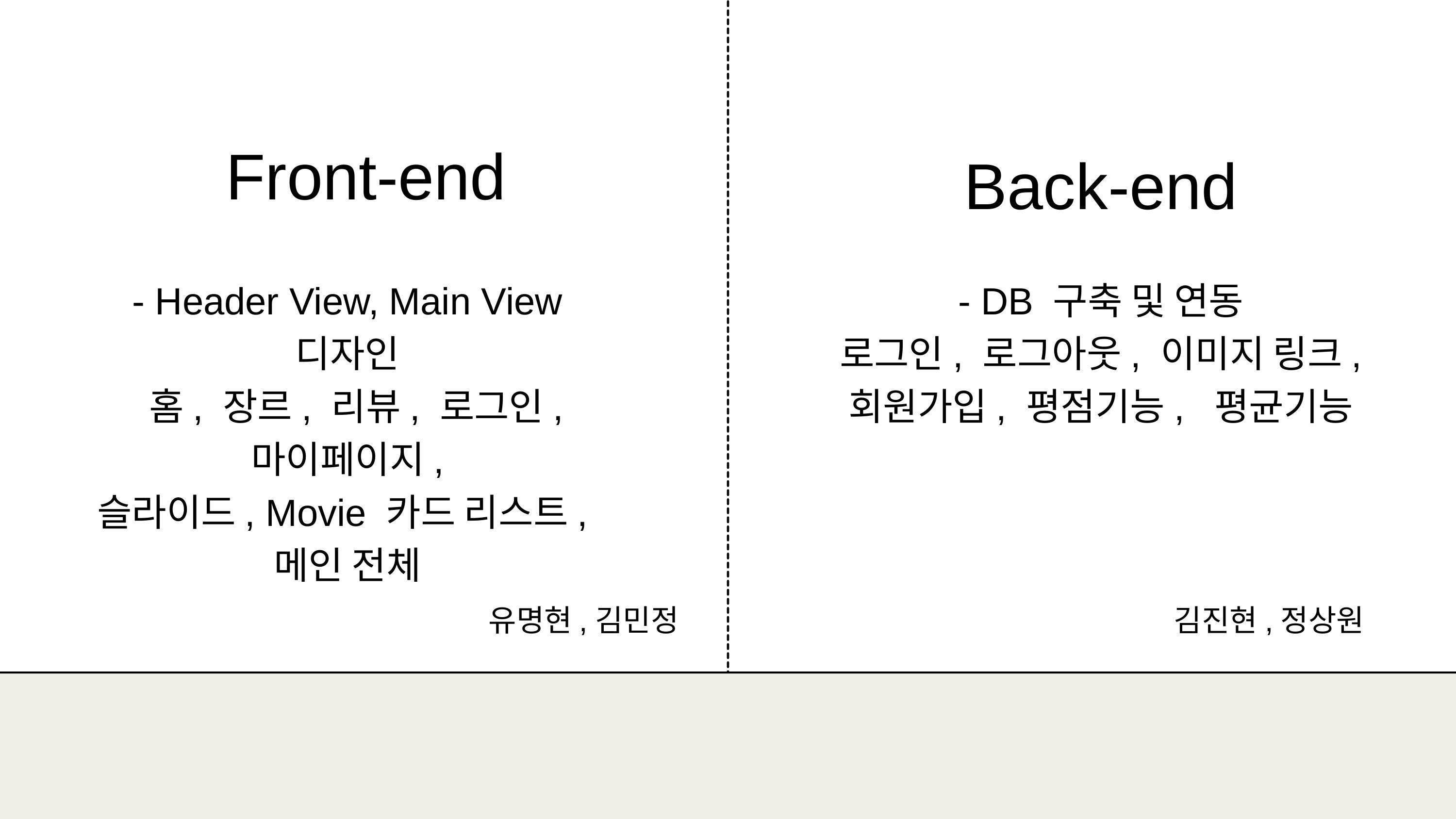

Front-end

Back-end
- Header View, Main View 디자인
 홈, 장르, 리뷰, 로그인, 마이페이지,
슬라이드, Movie 카드 리스트,
메인 전체
- DB 구축 및 연동
로그인, 로그아웃, 이미지 링크,
회원가입, 평점기능,  평균기능

유명현,김민정

김진현,정상원